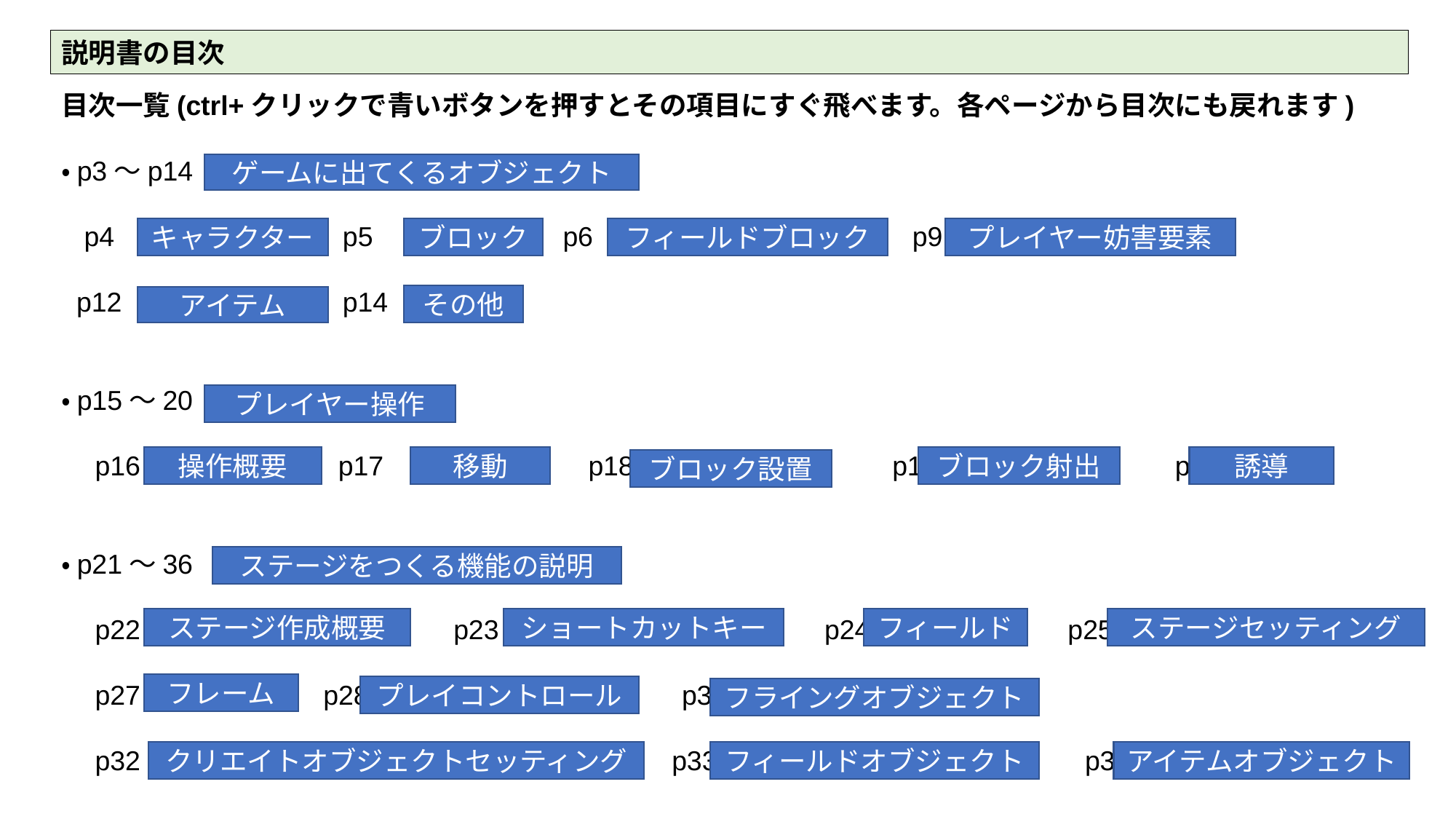

説明書の目次
目次一覧(ctrl+クリックで青いボタンを押すとその項目にすぐ飛べます。各ページから目次にも戻れます)

・p3～p14

   p4                              p5　　　　　　  p6　　　　　　　　　　　 p9

  p12                             p14

・p15～20

　p16                          p17　　　　　　　p18　　　　　　　　　p19　　　　　　　　 p20

・p21～36

　p22　　　　　　　　　　　p23　 　　　　　　　　　 　p24                          p25

　p27　　　　　　 p28　　　　　　　　　　　p30

　p32　　　　　　　　　　　　　　　　　　　p33　　　　　　　　　　　　　p36
ゲームに出てくるオブジェクト
フィールドブロック
プレイヤー妨害要素
キャラクター
ブロック
その他
アイテム
プレイヤー操作
移動
誘導
ブロック射出
操作概要
ブロック設置
ステージをつくる機能の説明
ステージセッティング
フィールド
ステージ作成概要
ショートカットキー
フレーム
プレイコントロール
フライングオブジェクト
アイテムオブジェクト
フィールドオブジェクト
クリエイトオブジェクトセッティング